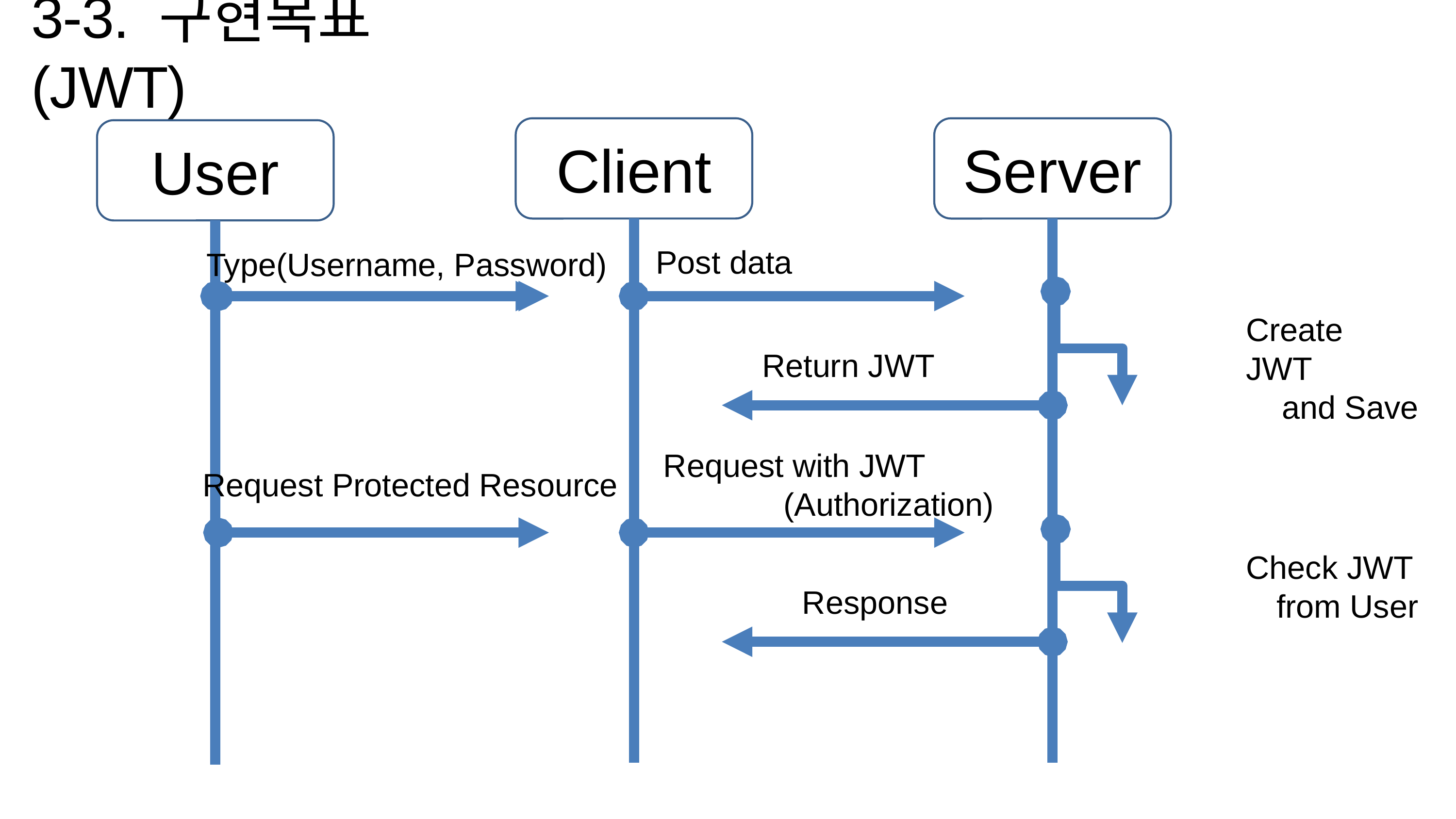

3-3. 구현목표(JWT)
Client
Server
User
Post data
Type(Username, Password)
Create JWT
and Save
Return JWT
Request with JWT
(Authorization)
Request Protected Resource
Check JWT
from User
Response